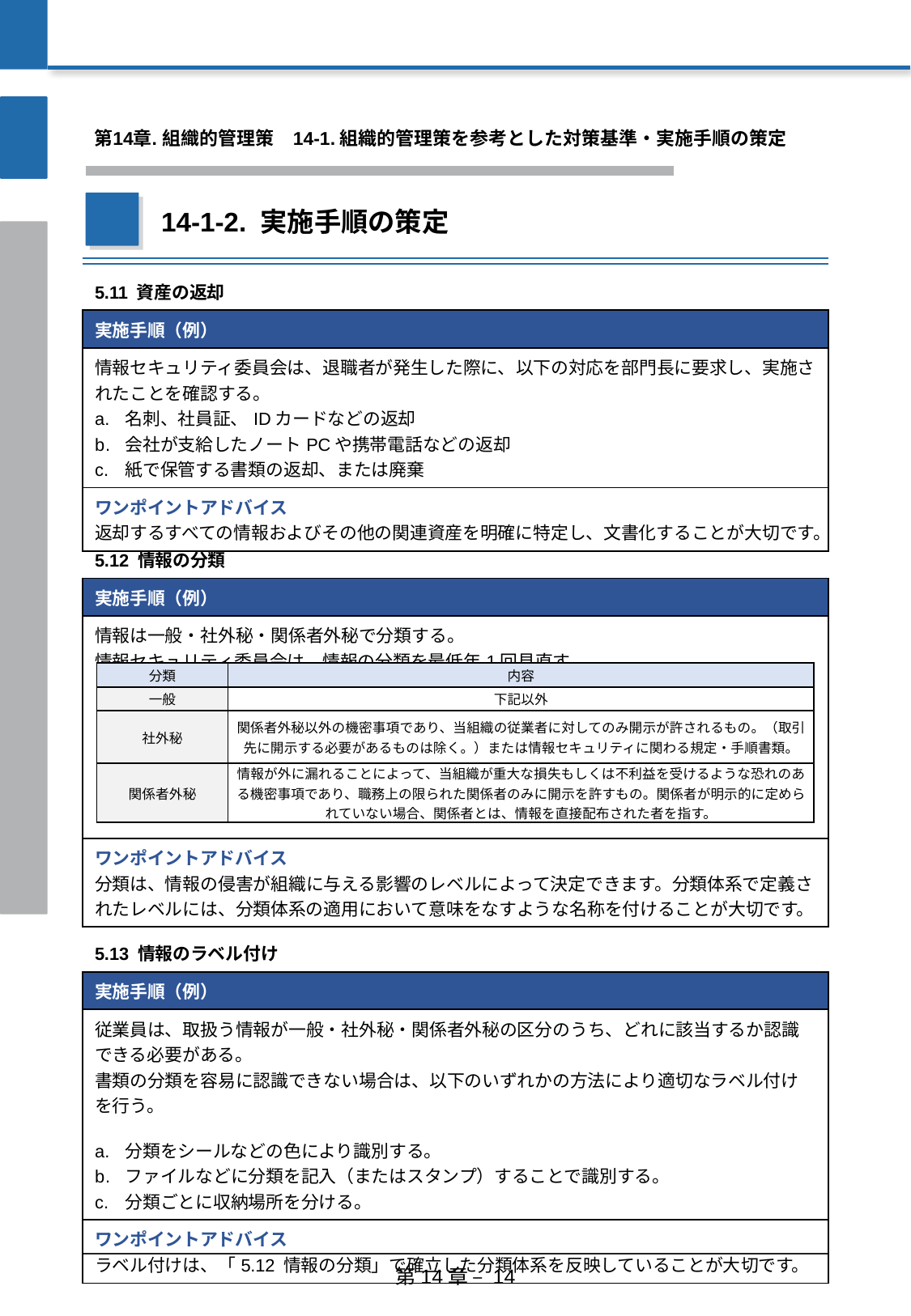

第14章. 組織的管理策
　14-1. 組織的管理策を参考とした対策基準・実施手順の策定
14-1-2. 実施手順の策定
| 5.11 資産の返却 |
| --- |
| 実施手順（例） |
| 情報セキュリティ委員会は、退職者が発生した際に、以下の対応を部門長に要求し、実施されたことを確認する。 名刺、社員証、IDカードなどの返却 会社が支給したノートPCや携帯電話などの返却 紙で保管する書類の返却、または廃棄 |
| ワンポイントアドバイス 返却するすべての情報およびその他の関連資産を明確に特定し、文書化することが大切です。 |
| 5.12 情報の分類 |
| --- |
| 実施手順（例） |
| 情報は一般・社外秘・関係者外秘で分類する。 情報セキュリティ委員会は、情報の分類を最低年1回見直す。 |
| ワンポイントアドバイス 分類は、情報の侵害が組織に与える影響のレベルによって決定できます。分類体系で定義されたレベルには、分類体系の適用において意味をなすような名称を付けることが大切です。 |
| 分類 | 内容 |
| --- | --- |
| 一般 | 下記以外 |
| 社外秘 | 関係者外秘以外の機密事項であり、当組織の従業者に対してのみ開示が許されるもの。（取引先に開示する必要があるものは除く。）または情報セキュリティに関わる規定・手順書類。 |
| 関係者外秘 | 情報が外に漏れることによって、当組織が重大な損失もしくは不利益を受けるような恐れのある機密事項であり、職務上の限られた関係者のみに開示を許すもの。関係者が明示的に定められていない場合、関係者とは、情報を直接配布された者を指す。 |
| 5.13 情報のラベル付け |
| --- |
| 実施手順（例） |
| 従業員は、取扱う情報が一般・社外秘・関係者外秘の区分のうち、どれに該当するか認識できる必要がある。 書類の分類を容易に認識できない場合は、以下のいずれかの方法により適切なラベル付けを行う。 分類をシールなどの色により識別する。 ファイルなどに分類を記入（またはスタンプ）することで識別する。 分類ごとに収納場所を分ける。 |
| ワンポイントアドバイス ラベル付けは、「5.12 情報の分類」で確立した分類体系を反映していることが大切です。 |
第14章 – 14